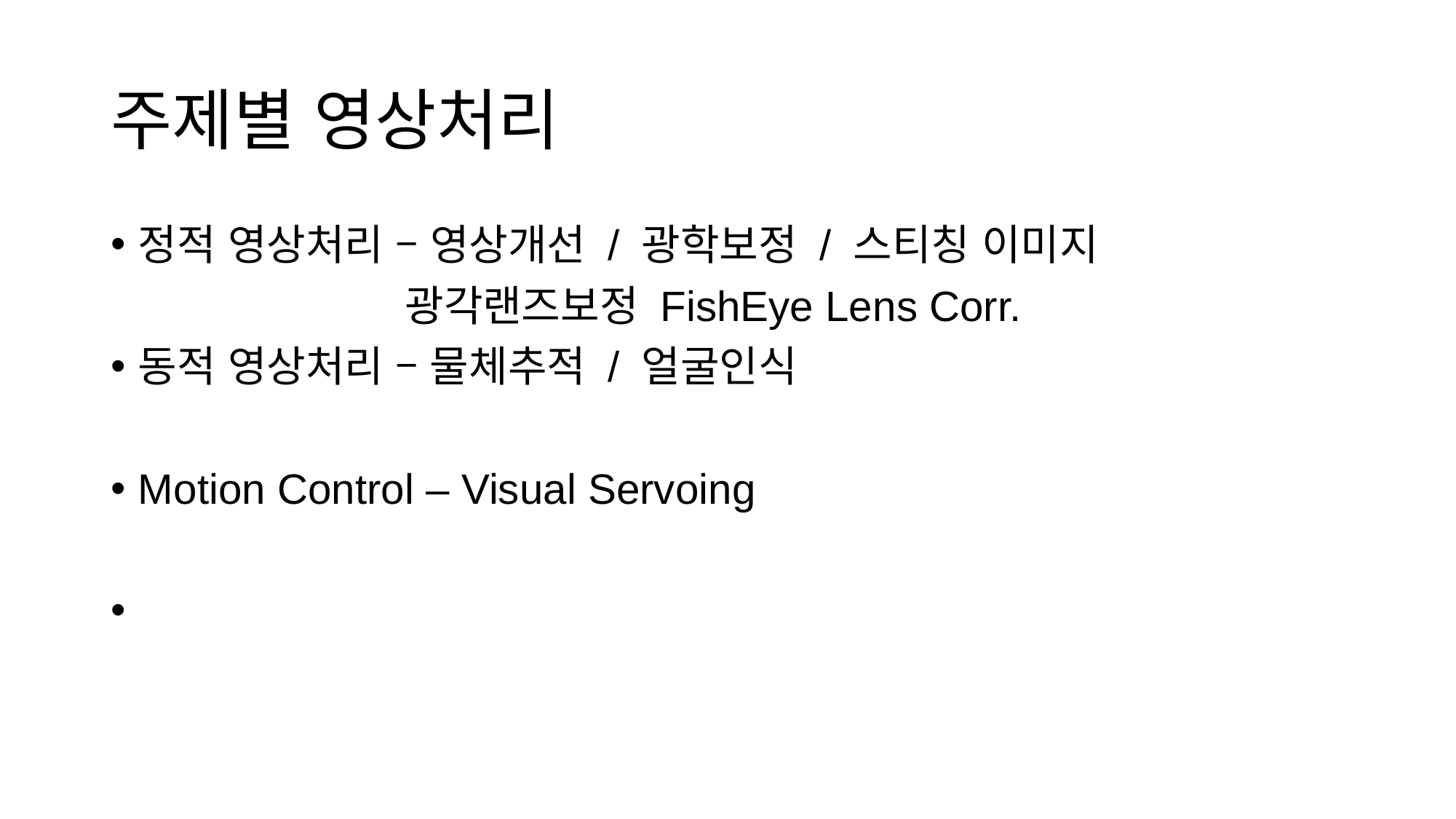

# 주제별 영상처리
정적 영상처리 – 영상개선 / 광학보정 / 스티칭 이미지
                        광각랜즈보정 FishEye Lens Corr.
동적 영상처리 – 물체추적 / 얼굴인식

Motion Control – Visual Servoing